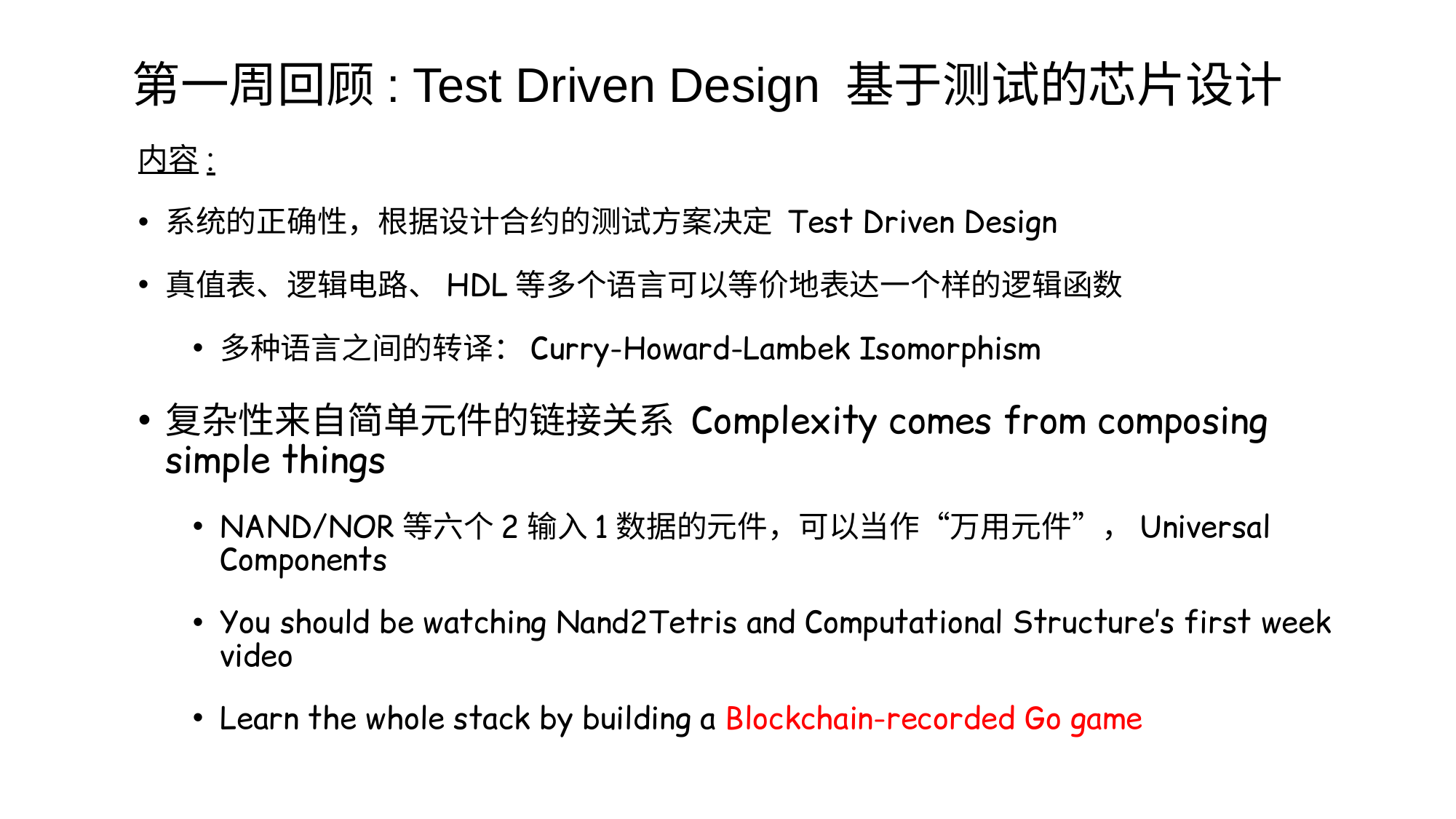

第一周回顾: Test Driven Design 基于测试的芯片设计
内容:
系统的正确性，根据设计合约的测试方案决定 Test Driven Design
真值表、逻辑电路、HDL等多个语言可以等价地表达一个样的逻辑函数
多种语言之间的转译：Curry-Howard-Lambek Isomorphism
复杂性来自简单元件的链接关系 Complexity comes from composing simple things
NAND/NOR等六个2输入1数据的元件，可以当作“万用元件”，Universal Components
You should be watching Nand2Tetris and Computational Structure’s first week video
Learn the whole stack by building a Blockchain-recorded Go game
2